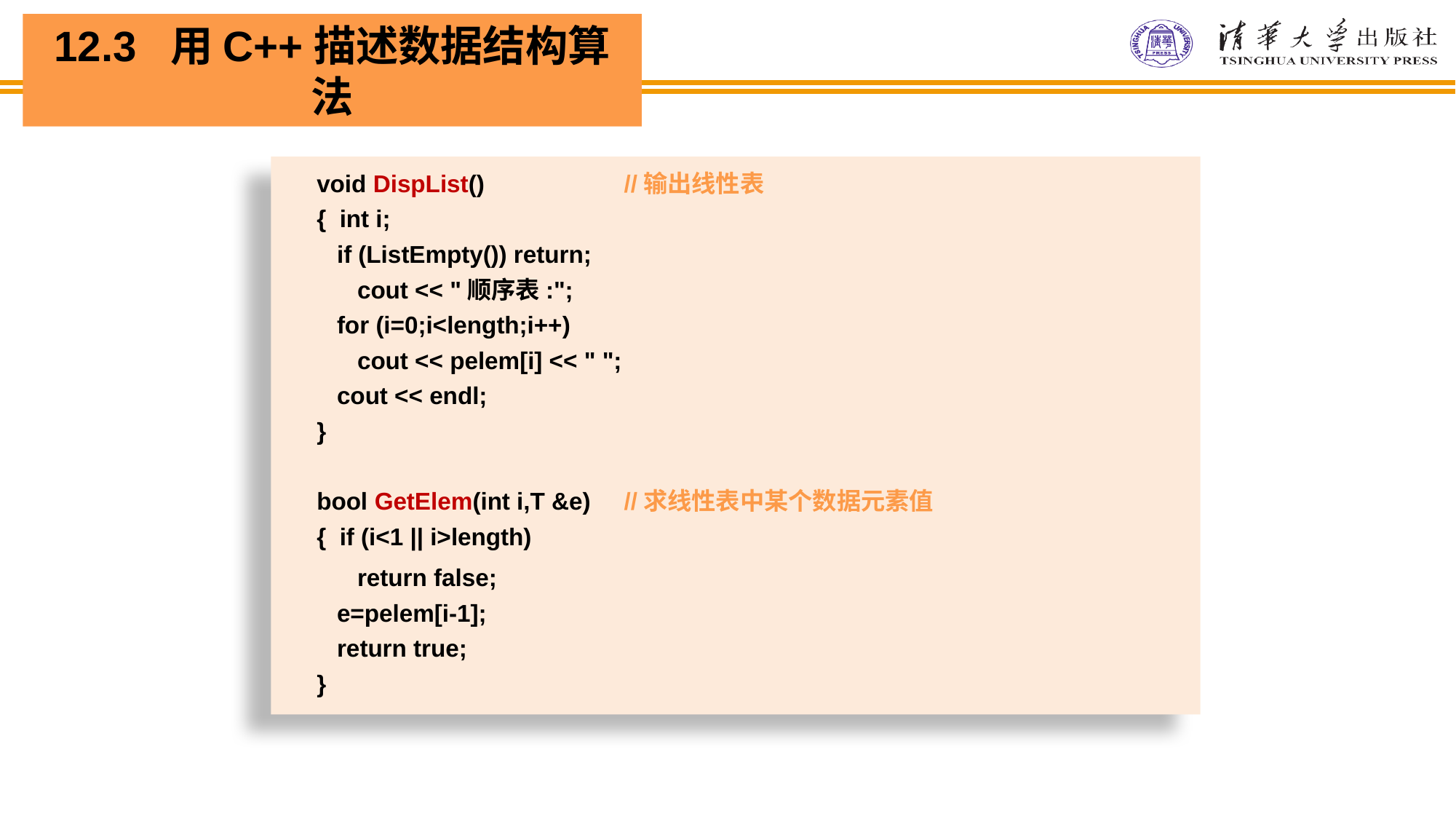

void DispList()		//输出线性表
   {  int i;
      if (ListEmpty()) return;
         cout << "顺序表:";
      for (i=0;i<length;i++)
         cout << pelem[i] << " ";
      cout << endl;
   }
   bool GetElem(int i,T &e)	//求线性表中某个数据元素值
   {  if (i<1 || i>length)
         return false;
      e=pelem[i-1];
      return true;
   }